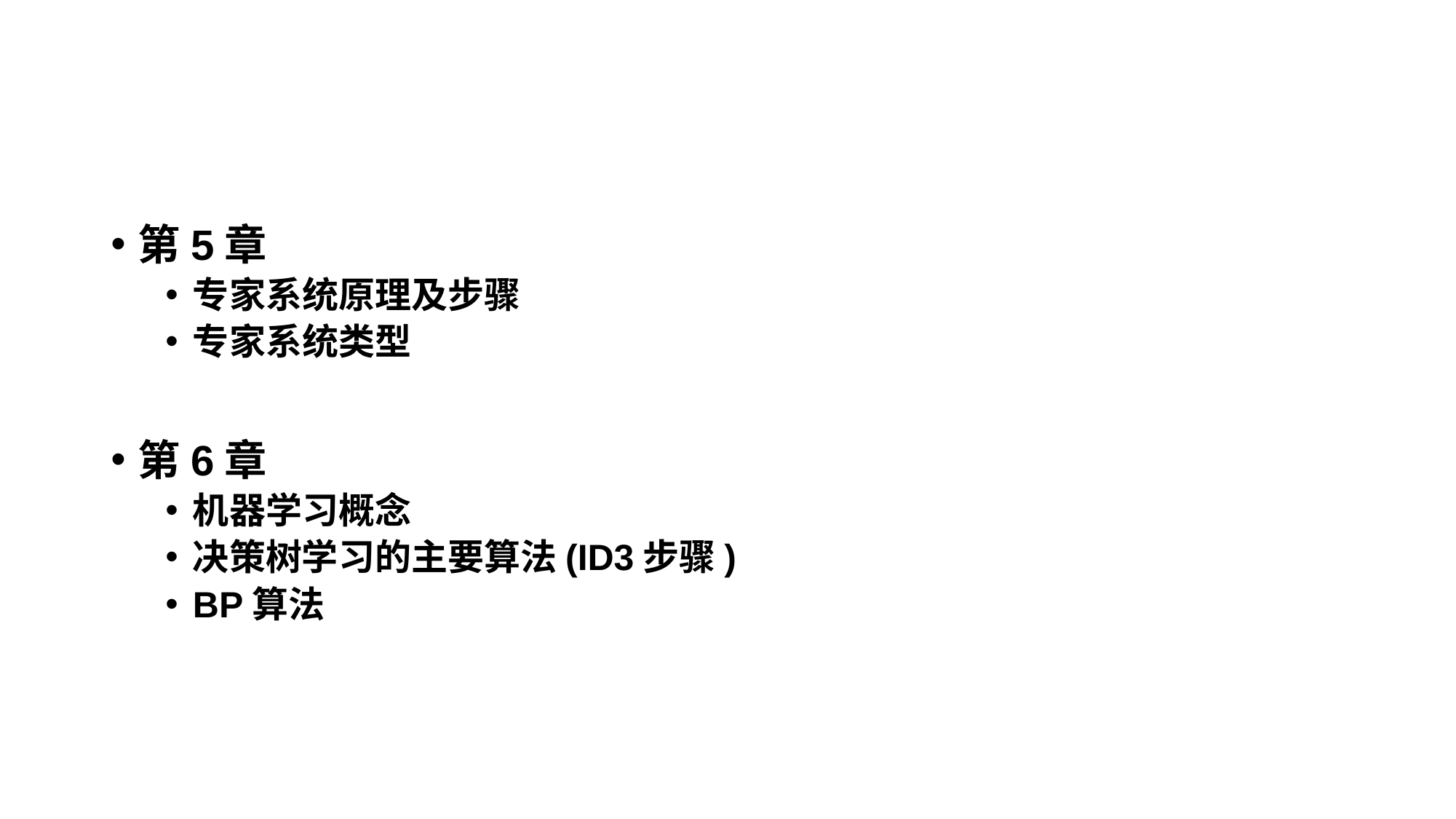

#
第5章
专家系统原理及步骤
专家系统类型

第6章
机器学习概念
决策树学习的主要算法(ID3步骤)
BP算法